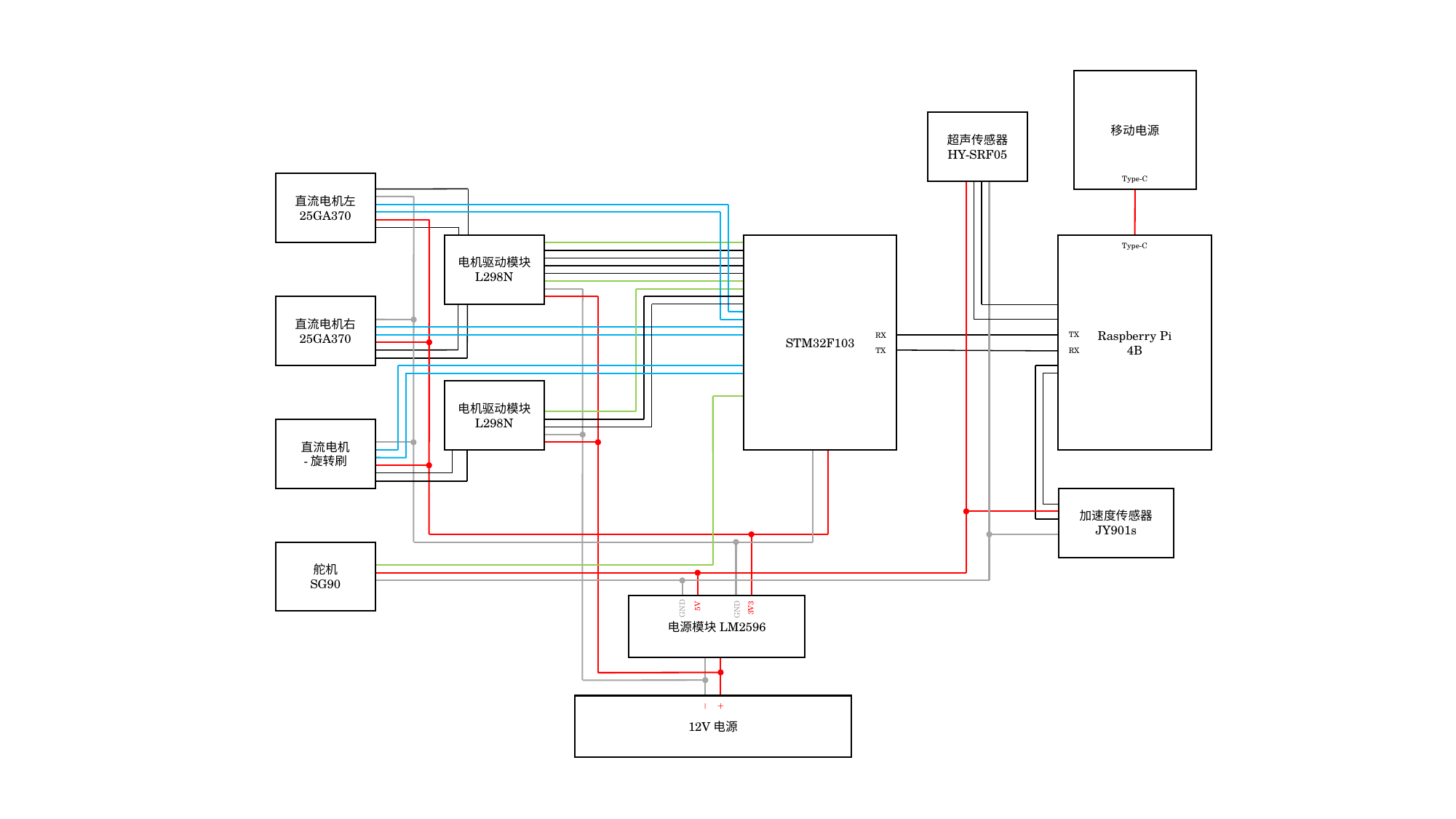

移动电源
超声传感器
HY-SRF05
Type-C
直流电机左
25GA370
电机驱动模块
L298N
STM32F103
Raspberry Pi
4B
Type-C
直流电机右
25GA370
TX
RX
TX
RX
电机驱动模块
L298N
直流电机
-旋转刷
加速度传感器
JY901s
舵机
SG90
电源模块LM2596
3V3
5V
GND
GND
12V电源
－
＋